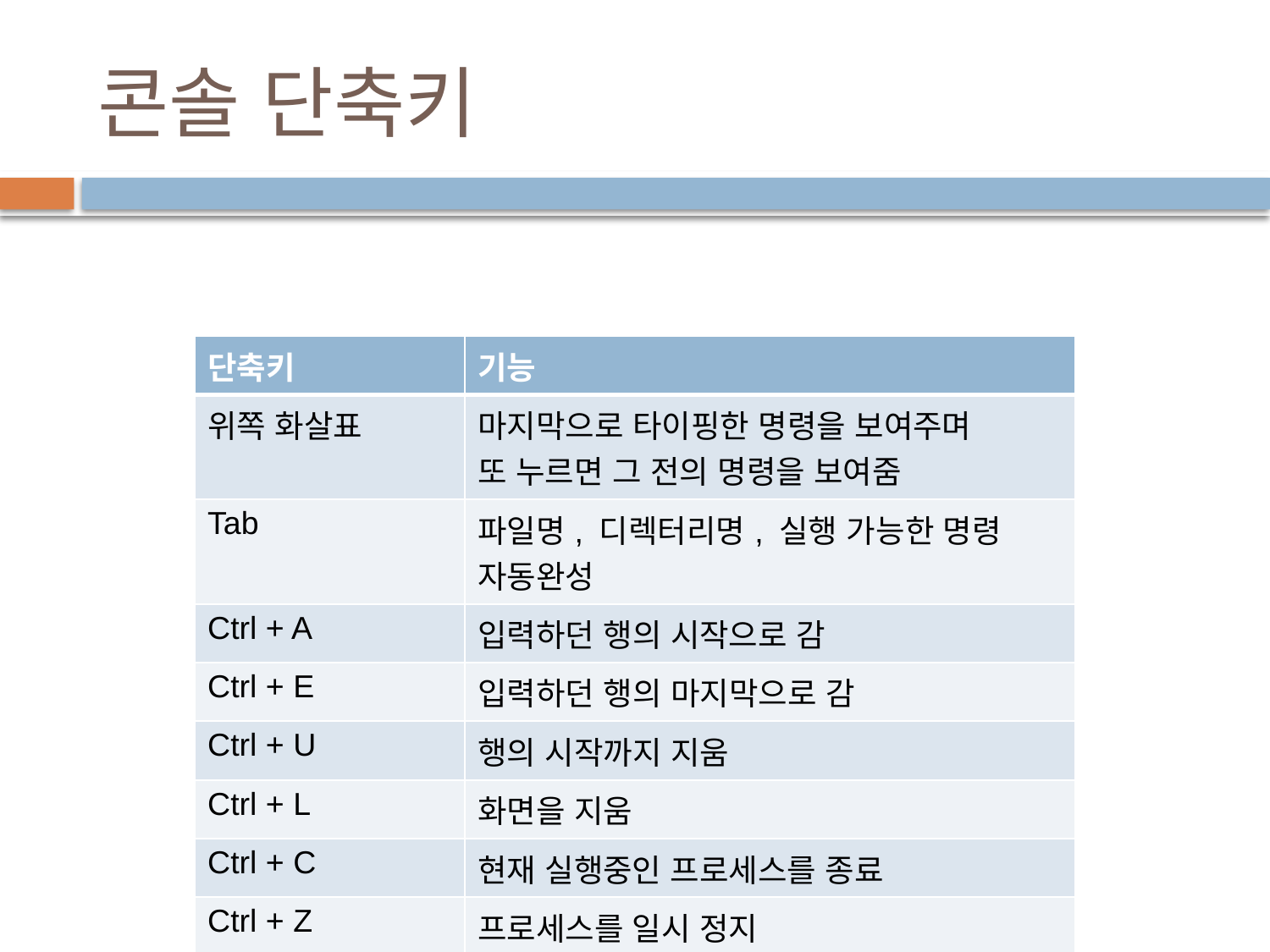

# 콘솔 단축키
| 단축키 | 기능 |
| --- | --- |
| 위쪽 화살표 | 마지막으로 타이핑한 명령을 보여주며 또 누르면 그 전의 명령을 보여줌 |
| Tab | 파일명, 디렉터리명, 실행 가능한 명령 자동완성 |
| Ctrl + A | 입력하던 행의 시작으로 감 |
| Ctrl + E | 입력하던 행의 마지막으로 감 |
| Ctrl + U | 행의 시작까지 지움 |
| Ctrl + L | 화면을 지움 |
| Ctrl + C | 현재 실행중인 프로세스를 종료 |
| Ctrl + Z | 프로세스를 일시 정지 |